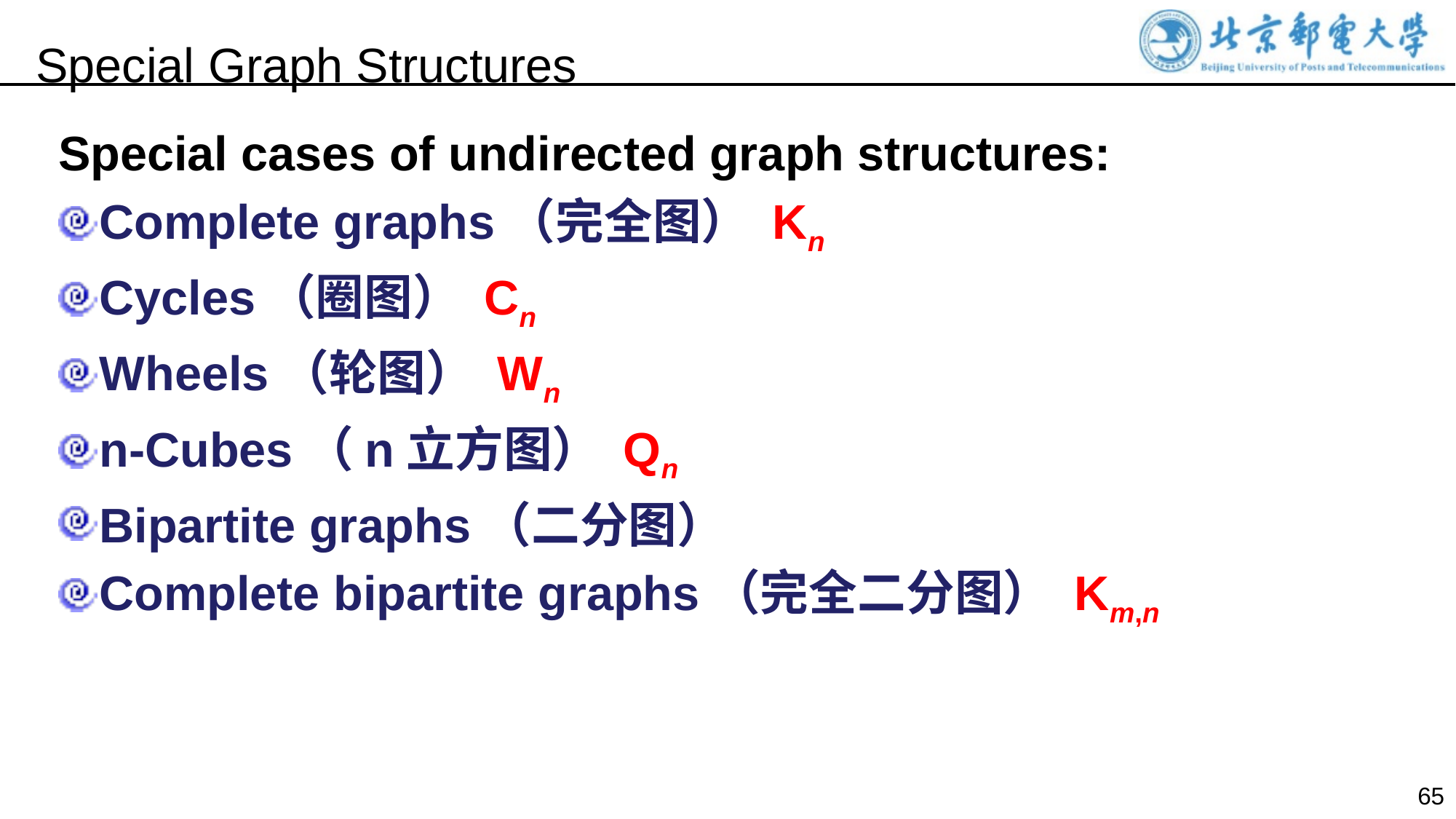

Special Graph Structures
Special cases of undirected graph structures:
Complete graphs（完全图） Kn
Cycles（圈图） Cn
Wheels（轮图） Wn
n-Cubes（n立方图） Qn
Bipartite graphs（二分图）
Complete bipartite graphs（完全二分图） Km,n